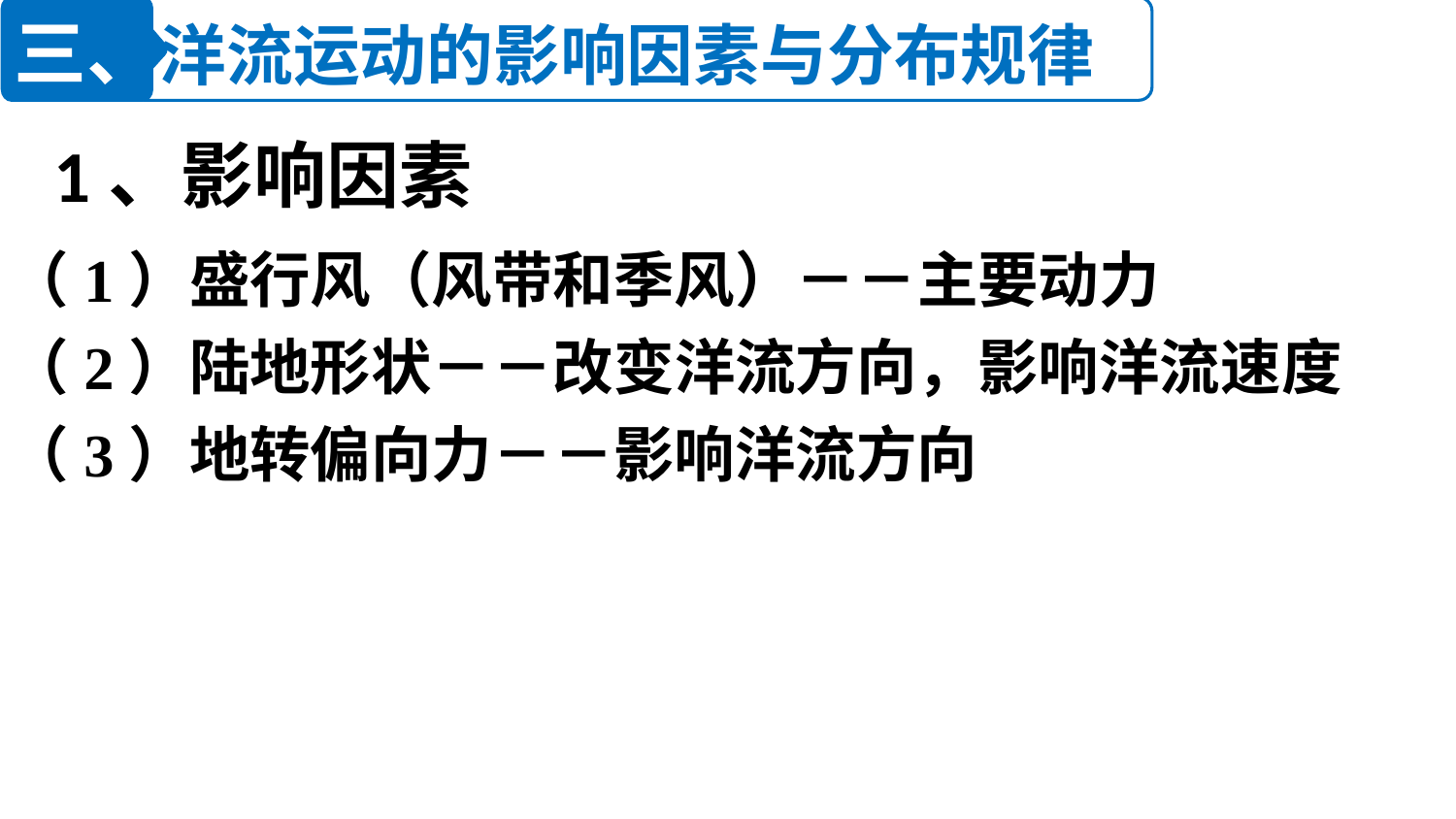

三、洋流运动的影响因素与分布规律

1、影响因素
（1）盛行风（风带和季风）－－主要动力
（2）陆地形状－－改变洋流方向，影响洋流速度
（3）地转偏向力－－影响洋流方向